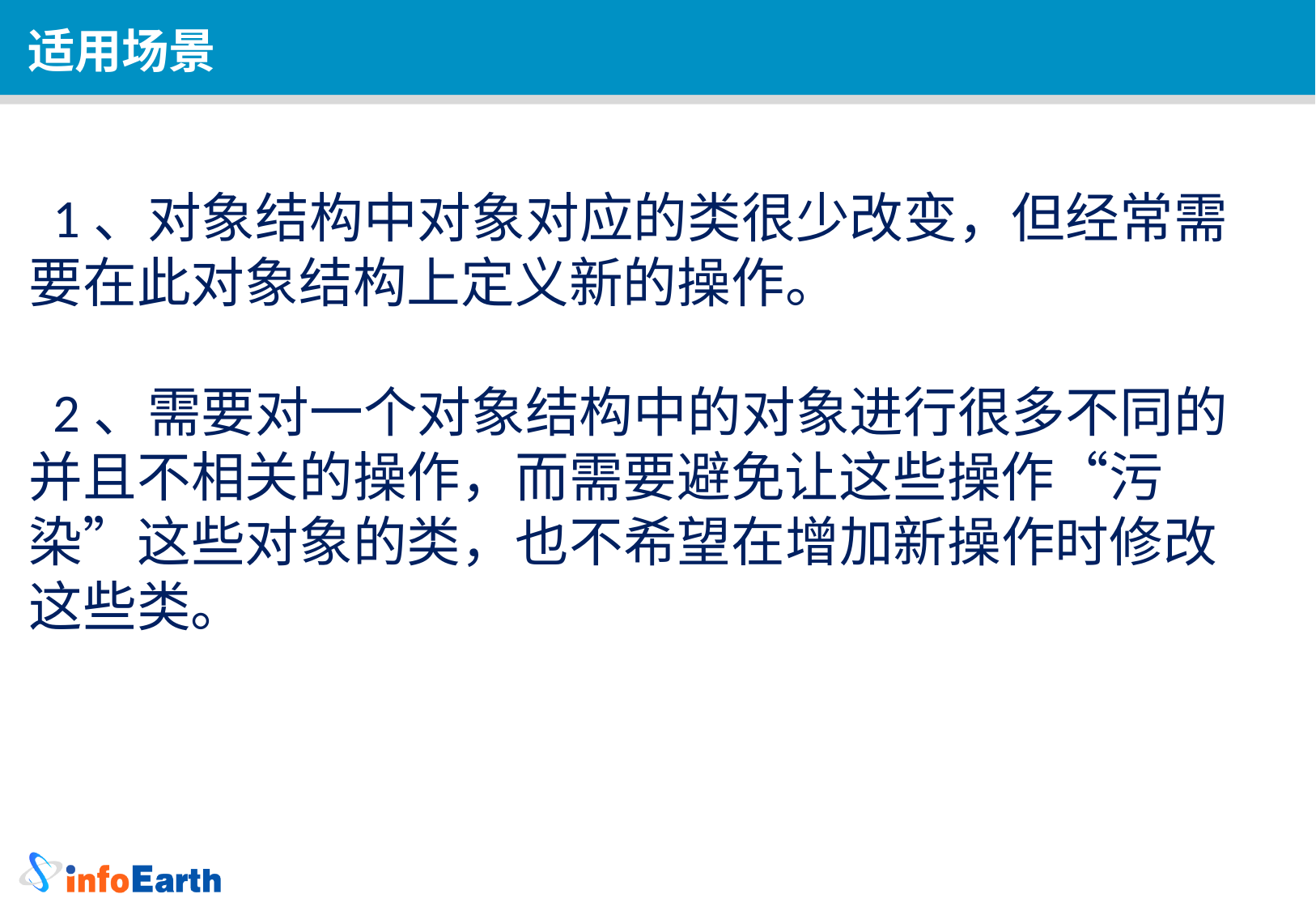

适用场景
  1、对象结构中对象对应的类很少改变，但经常需要在此对象结构上定义新的操作。

  2、需要对一个对象结构中的对象进行很多不同的并且不相关的操作，而需要避免让这些操作“污染”这些对象的类，也不希望在增加新操作时修改这些类。